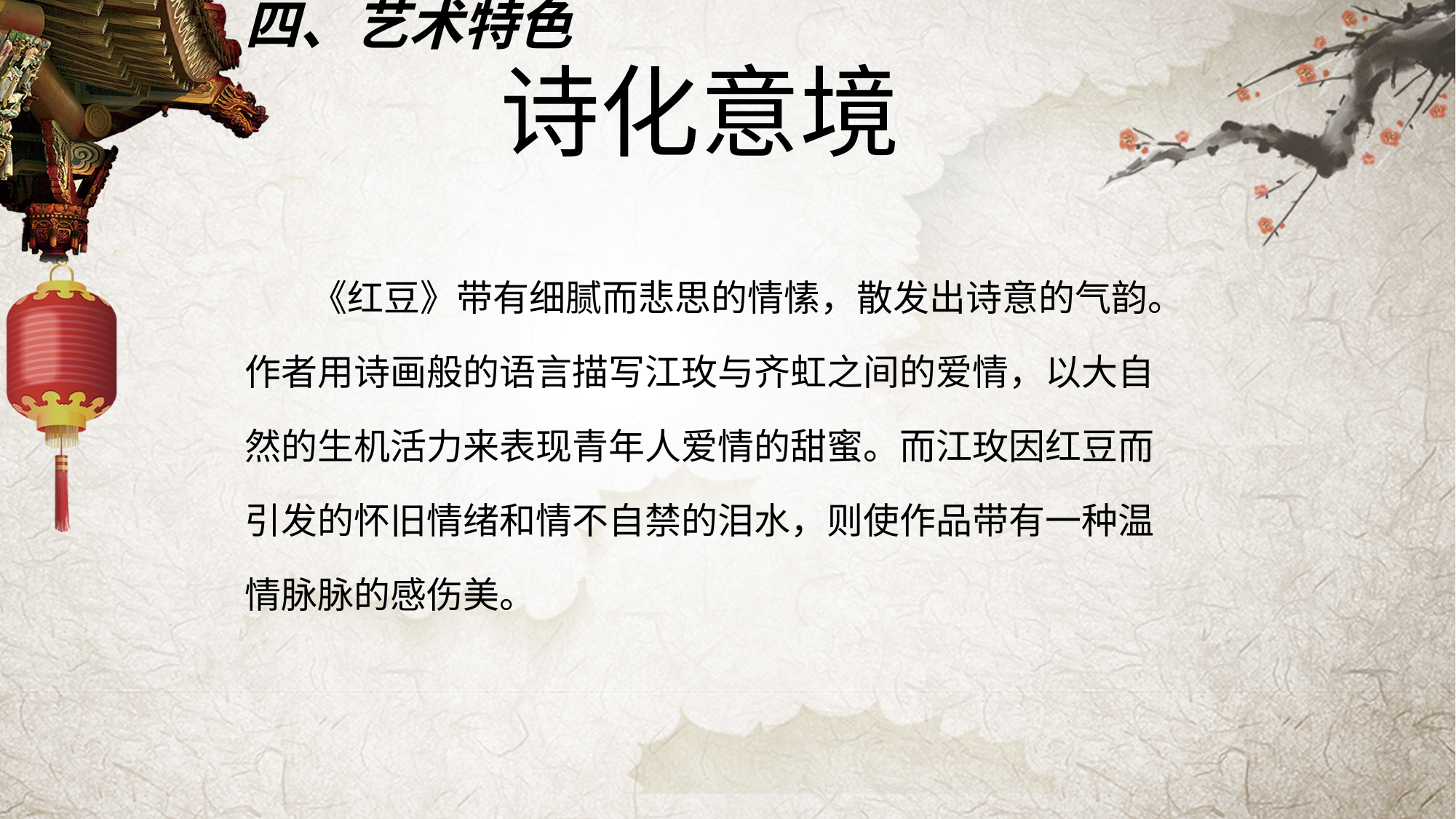

四、艺术特色
诗化意境

       《红豆》带有细腻而悲思的情愫，散发出诗意的气韵。作者用诗画般的语言描写江玫与齐虹之间的爱情，以大自然的生机活力来表现青年人爱情的甜蜜。而江玫因红豆而引发的怀旧情绪和情不自禁的泪水，则使作品带有一种温情脉脉的感伤美。